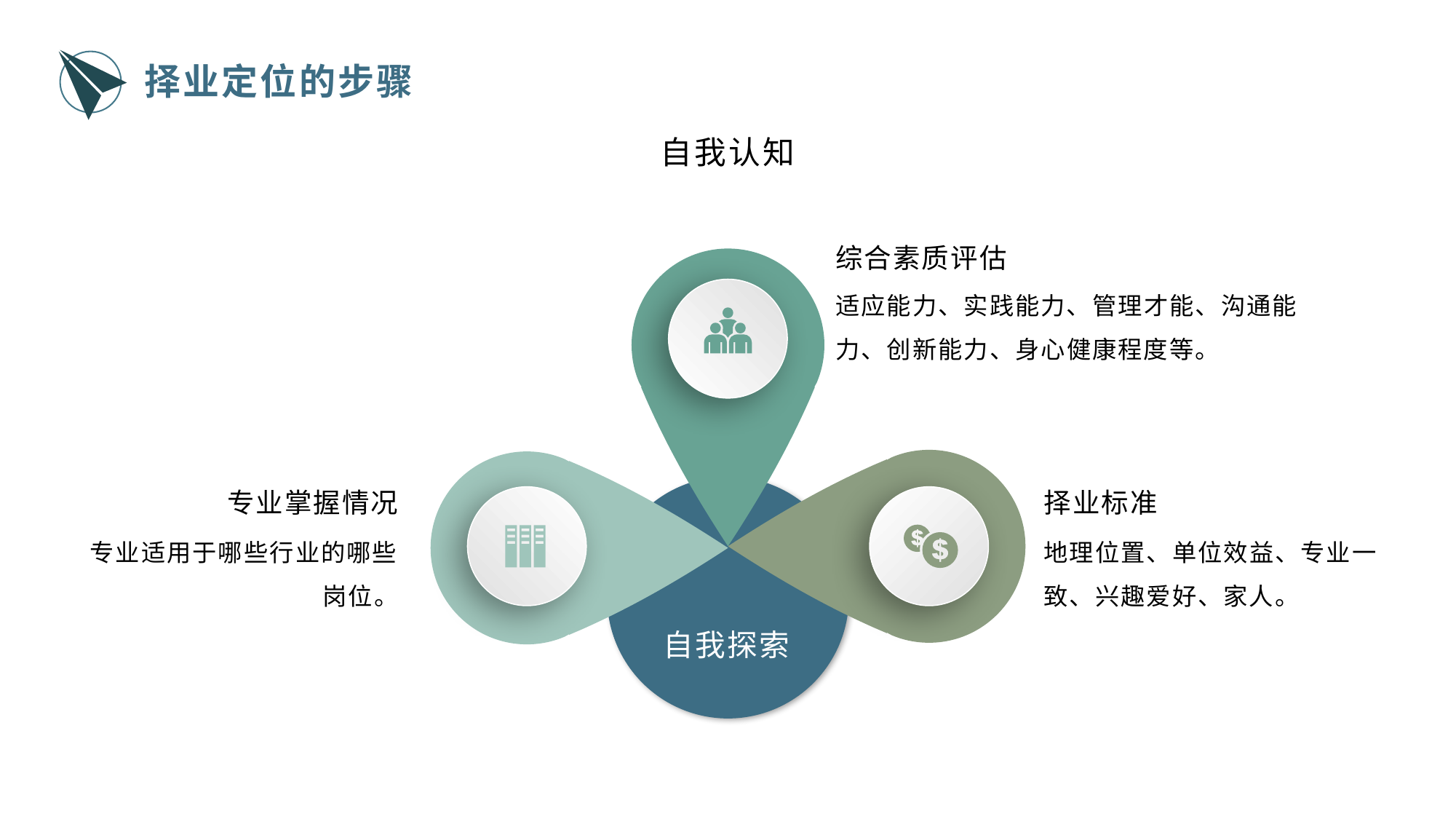

择业定位的步骤
自我认知
综合素质评估

自我探索
适应能力、实践能力、管理才能、沟通能力、创新能力、身心健康程度等。
专业掌握情况
择业标准
专业适用于哪些行业的哪些岗位。
地理位置、单位效益、专业一致、兴趣爱好、家人。